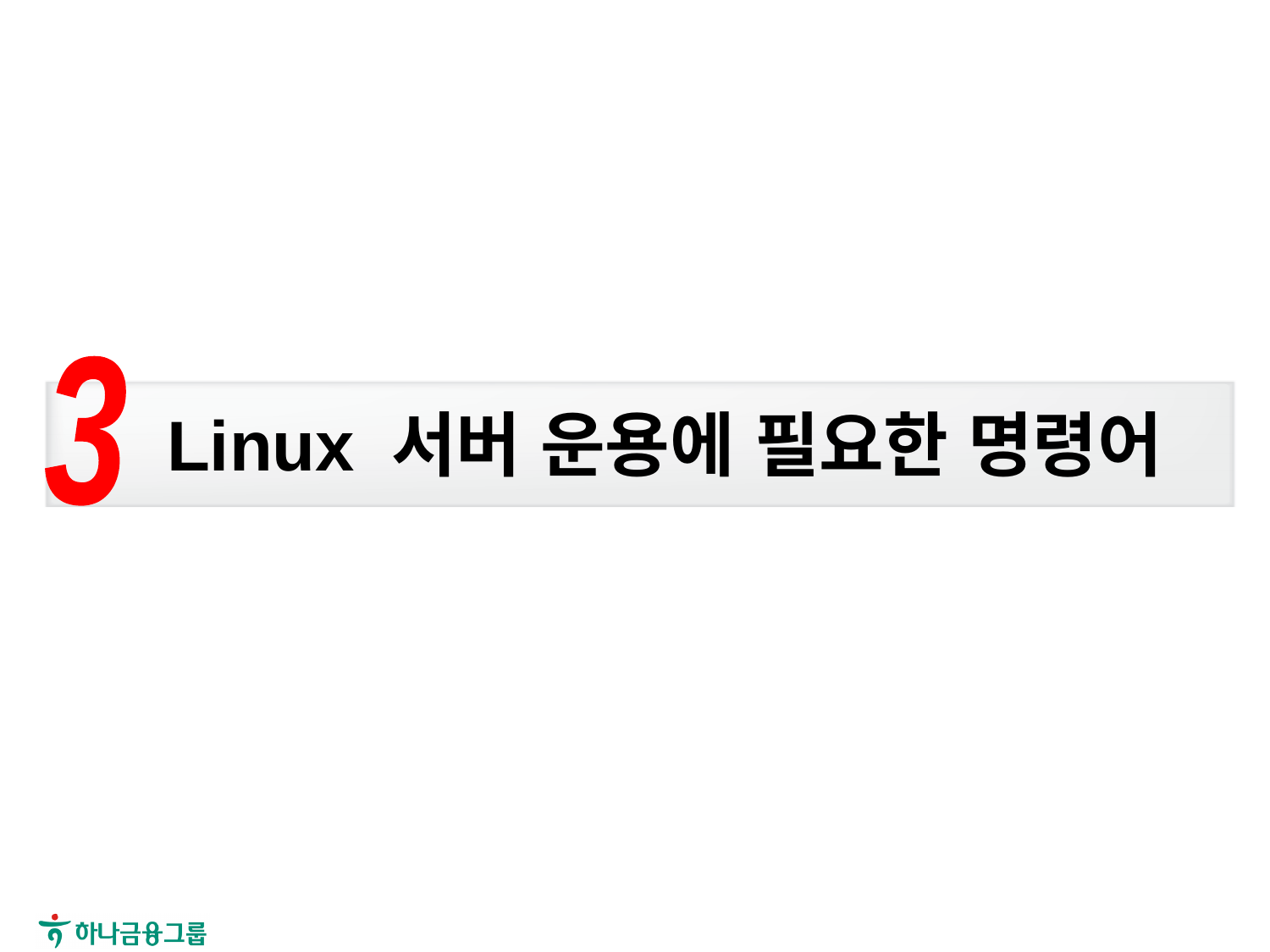

3
# Linux 서버 운용에 필요한 명령어